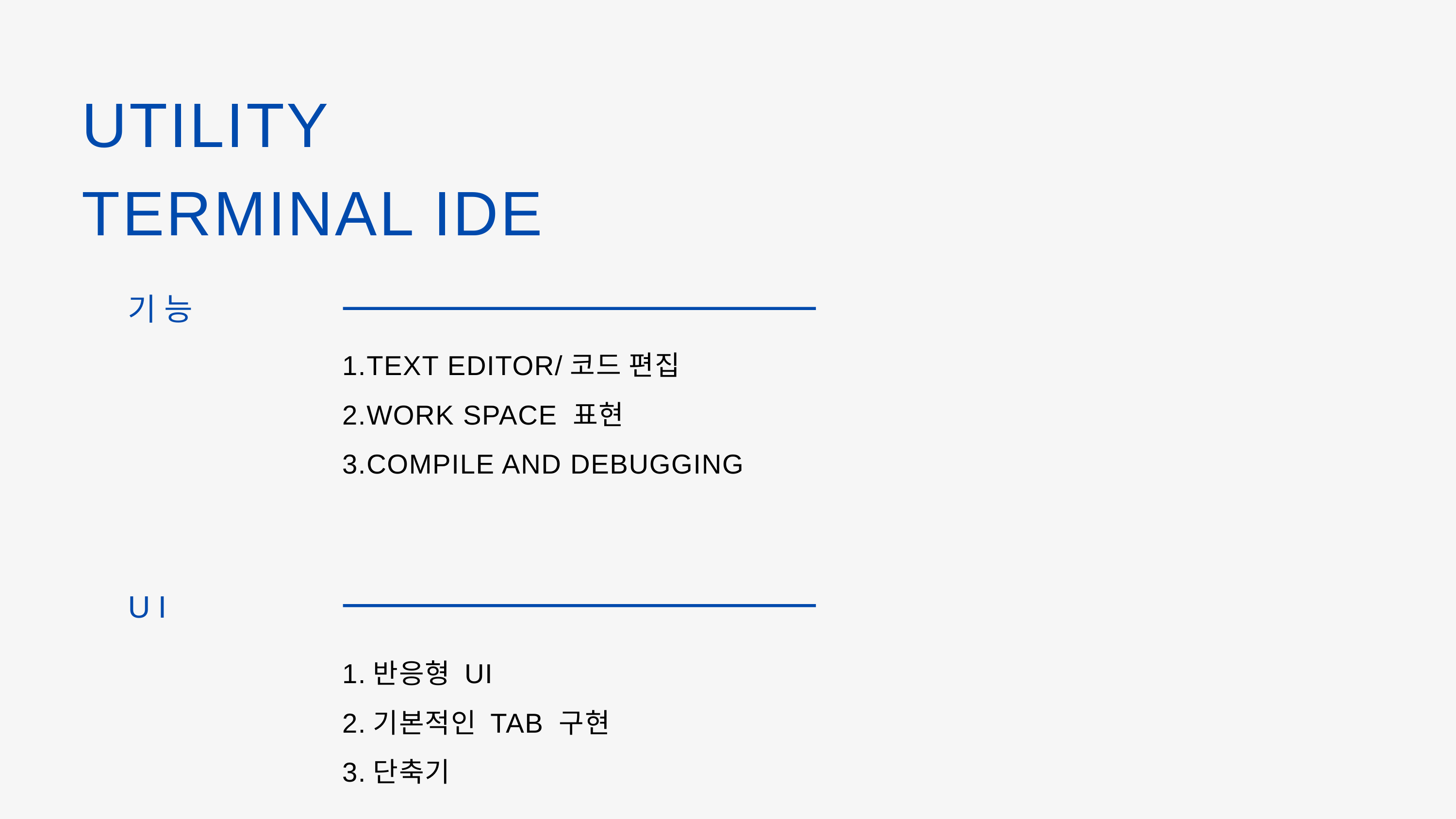

UTILITY

TERMINAL IDE
기능

1.TEXT EDITOR/코드 편집
2.WORK SPACE 표현
3.COMPILE AND DEBUGGING
UI

1.반응형 UI
2.기본적인 TAB 구현
3.단축기